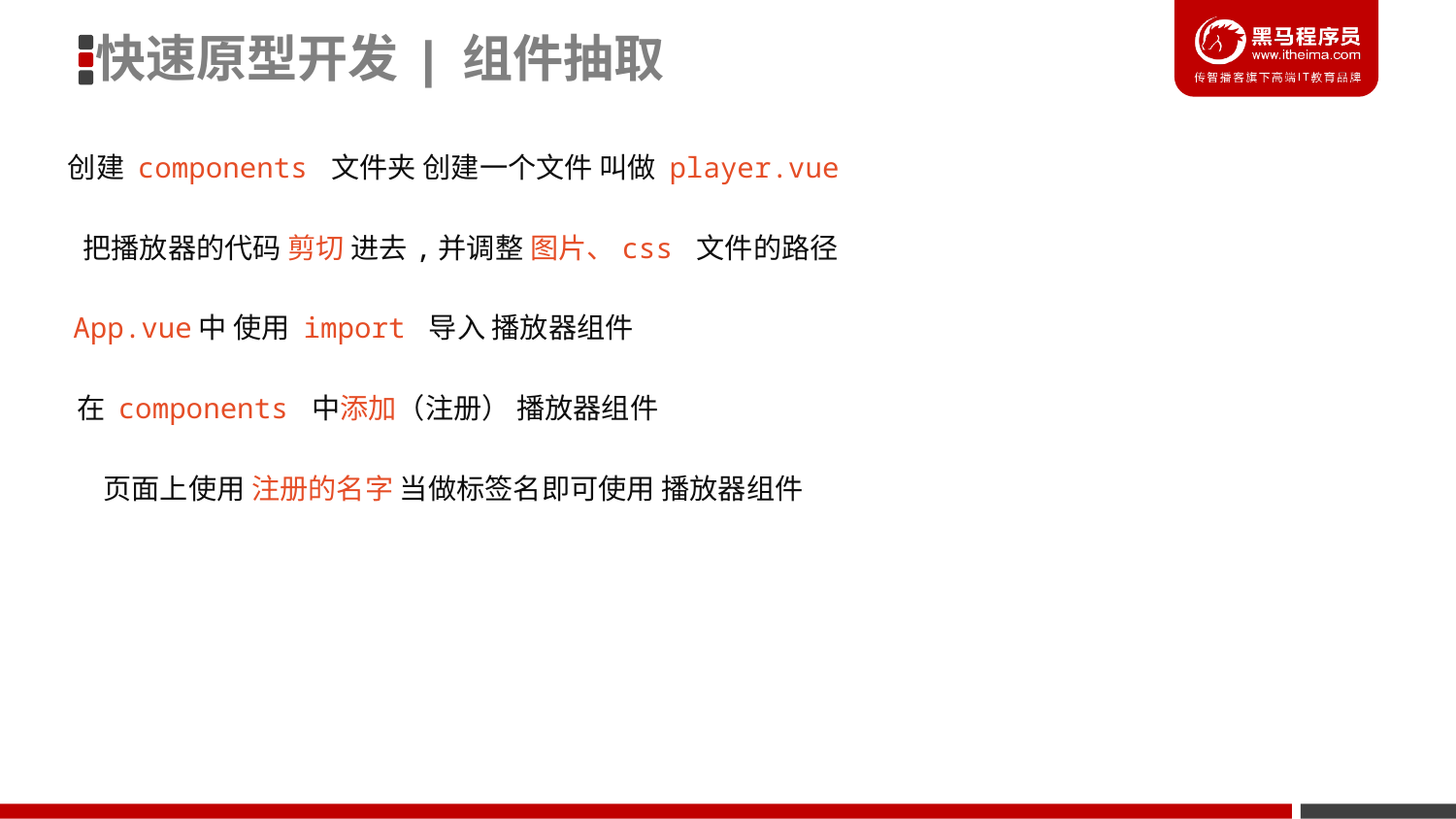

快速原型开发 | 组件抽取
创建 components 文件夹 创建一个文件 叫做 player.vue
把播放器的代码 剪切 进去,并调整 图片、css 文件的路径
App.vue中 使用 import 导入 播放器组件
在 components 中添加（注册） 播放器组件
页面上使用 注册的名字 当做标签名即可使用 播放器组件